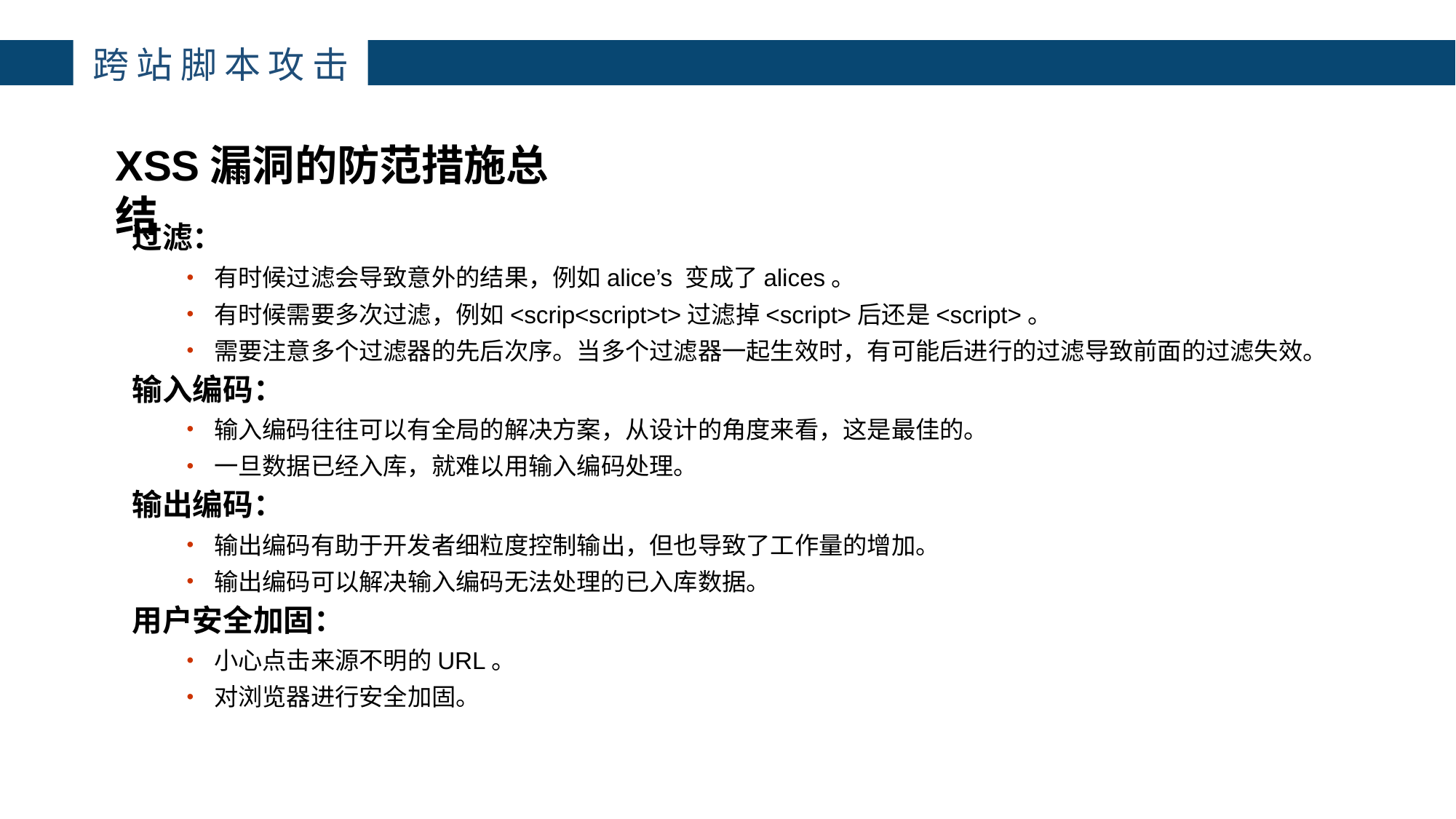

主讲：枕边月亮
主讲：枕边月亮
主讲：枕边月亮
主讲：枕边月亮
主讲：枕边月亮
主讲：枕边月亮

跨站脚本攻击
4
XSS漏洞的防范措施总结
过滤：
有时候过滤会导致意外的结果，例如alice’s 变成了alices。
有时候需要多次过滤，例如<scrip<script>t>过滤掉<script>后还是<script>。
需要注意多个过滤器的先后次序。当多个过滤器一起生效时，有可能后进行的过滤导致前面的过滤失效。
输入编码：
输入编码往往可以有全局的解决方案，从设计的角度来看，这是最佳的。
一旦数据已经入库，就难以用输入编码处理。
输出编码：
输出编码有助于开发者细粒度控制输出，但也导致了工作量的增加。
输出编码可以解决输入编码无法处理的已入库数据。
用户安全加固：
小心点击来源不明的URL。
对浏览器进行安全加固。